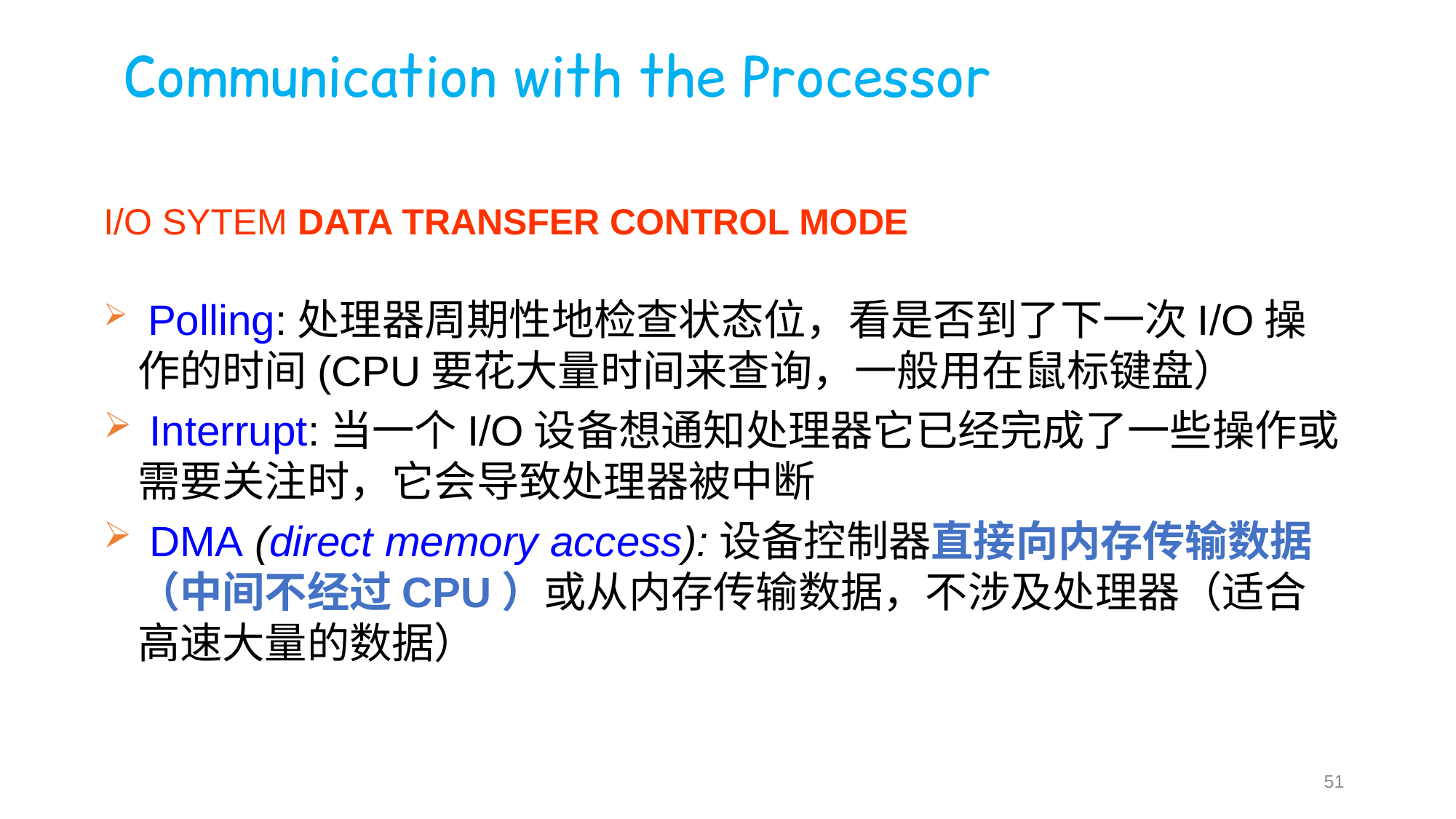

# Communication with the Processor
I/O SYTEM DATA TRANSFER CONTROL MODE

 Polling:处理器周期性地检查状态位，看是否到了下一次I/O操作的时间(CPU要花大量时间来查询，一般用在鼠标键盘）
 Interrupt:当一个I/O设备想通知处理器它已经完成了一些操作或需要关注时，它会导致处理器被中断
 DMA (direct memory access):设备控制器直接向内存传输数据（中间不经过CPU）或从内存传输数据，不涉及处理器（适合高速大量的数据）
51